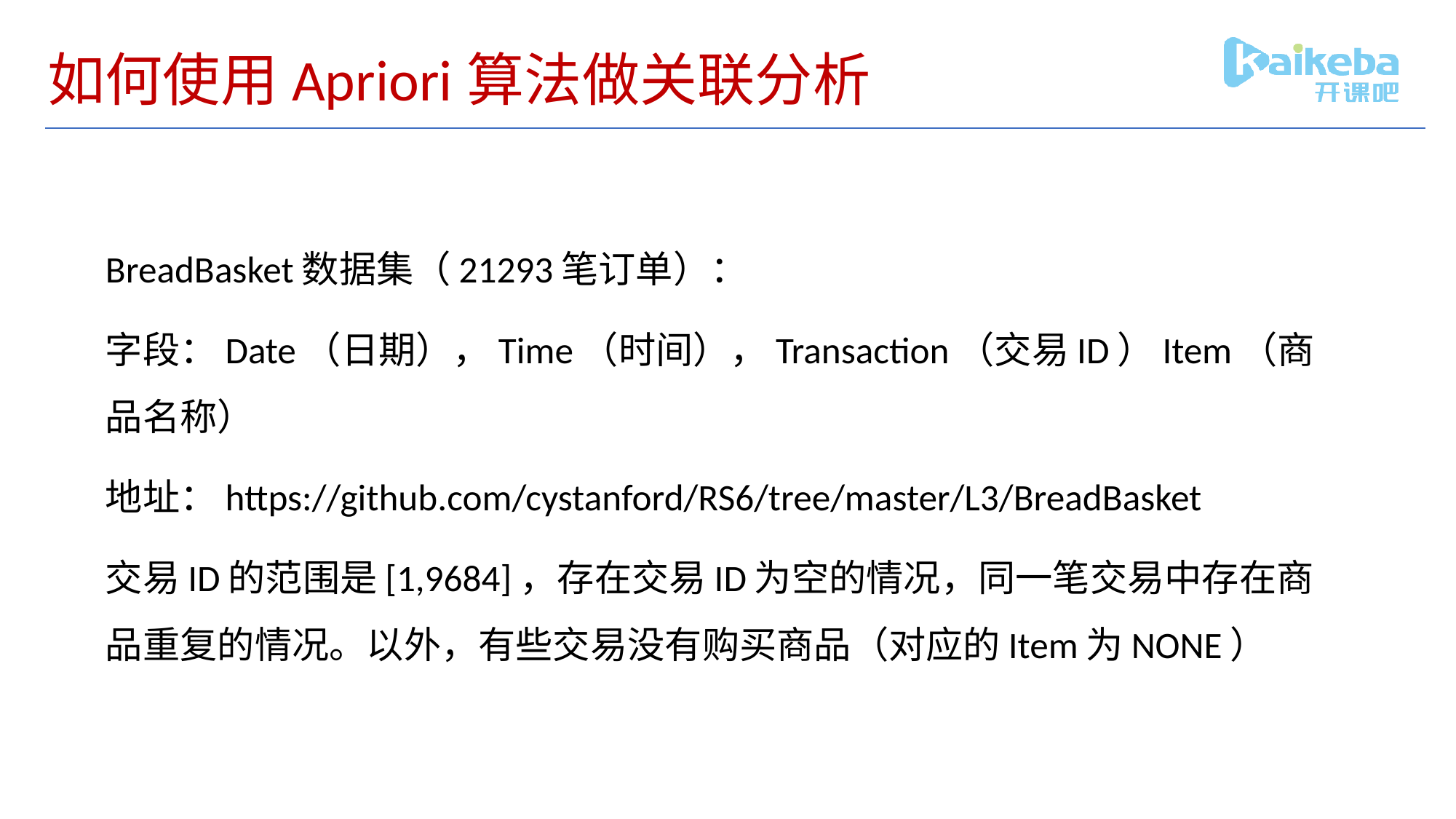

# 如何使用Apriori算法做关联分析
BreadBasket数据集（21293笔订单）：
字段：Date（日期），Time（时间），Transaction（交易ID）Item（商品名称）
地址：https://github.com/cystanford/RS6/tree/master/L3/BreadBasket
交易ID的范围是[1,9684]，存在交易ID为空的情况，同一笔交易中存在商品重复的情况。以外，有些交易没有购买商品（对应的Item为NONE）